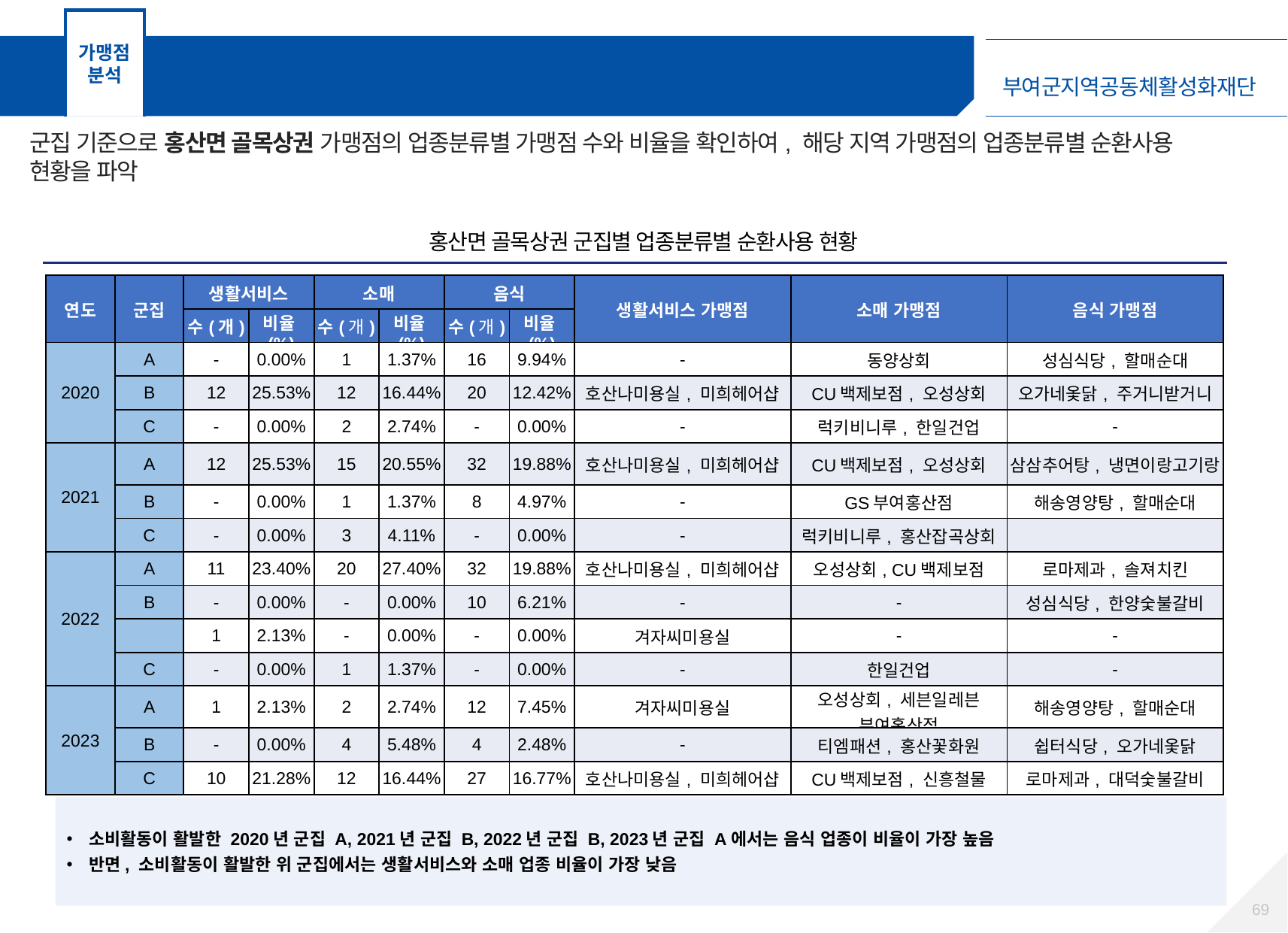

가맹점
분석
가맹점 군집분석 – 홍산면 골목상권 가맹점
군집 기준으로 홍산면 골목상권 가맹점의 업종분류별 가맹점 수와 비율을 확인하여, 해당 지역 가맹점의 업종분류별 순환사용 현황을 파악
홍산면 골목상권 군집별 업종분류별 순환사용 현황
| 연도 | 군집 | 생활서비스 |  | 소매 |  | 음식 |  | 생활서비스 가맹점 | 소매 가맹점 | 음식 가맹점 |
| --- | --- | --- | --- | --- | --- | --- | --- | --- | --- | --- |
| 연도 | 군집 | 수(개) | 비율(%) | 수(개) | 비율(%) | 수(개) | 비율(%) |  |  |  |
| 2020 | A | - | 0.00% | 1 | 1.37% | 16 | 9.94% | - | 동양상회 | 성심식당, 할매순대 |
|  | B | 12 | 25.53% | 12 | 16.44% | 20 | 12.42% | 호산나미용실, 미희헤어샵 | CU백제보점, 오성상회 | 오가네옻닭, 주거니받거니 |
|  | C | - | 0.00% | 2 | 2.74% | - | 0.00% | - | 럭키비니루, 한일건업 | - |
| 2021 | A | 12 | 25.53% | 15 | 20.55% | 32 | 19.88% | 호산나미용실, 미희헤어샵 | CU백제보점, 오성상회 | 삼삼추어탕, 냉면이랑고기랑 |
|  | B | - | 0.00% | 1 | 1.37% | 8 | 4.97% | - | GS부여홍산점 | 해송영양탕, 할매순대 |
|  | C | - | 0.00% | 3 | 4.11% | - | 0.00% | - | 럭키비니루, 홍산잡곡상회 |  |
| 2022 | A | 11 | 23.40% | 20 | 27.40% | 32 | 19.88% | 호산나미용실, 미희헤어샵 | 오성상회, CU백제보점 | 로마제과, 솔져치킨 |
|  | B | - | 0.00% | - | 0.00% | 10 | 6.21% | - | - | 성심식당, 한양숯불갈비 |
|  |  | 1 | 2.13% | - | 0.00% | - | 0.00% | 겨자씨미용실 | - | - |
|  | C | - | 0.00% | 1 | 1.37% | - | 0.00% | - | 한일건업 | - |
| 2023 | A | 1 | 2.13% | 2 | 2.74% | 12 | 7.45% | 겨자씨미용실 | 오성상회, 세븐일레븐 부여홍산점 | 해송영양탕, 할매순대 |
|  | B | - | 0.00% | 4 | 5.48% | 4 | 2.48% | - | 티엠패션, 홍산꽃화원 | 쉽터식당, 오가네옻닭 |
|  | C | 10 | 21.28% | 12 | 16.44% | 27 | 16.77% | 호산나미용실, 미희헤어샵 | CU백제보점, 신흥철물 | 로마제과, 대덕숯불갈비 |
소비활동이 활발한 2020년 군집 A, 2021년 군집 B, 2022년 군집 B, 2023년 군집 A에서는 음식 업종이 비율이 가장 높음
반면, 소비활동이 활발한 위 군집에서는 생활서비스와 소매 업종 비율이 가장 낮음
69